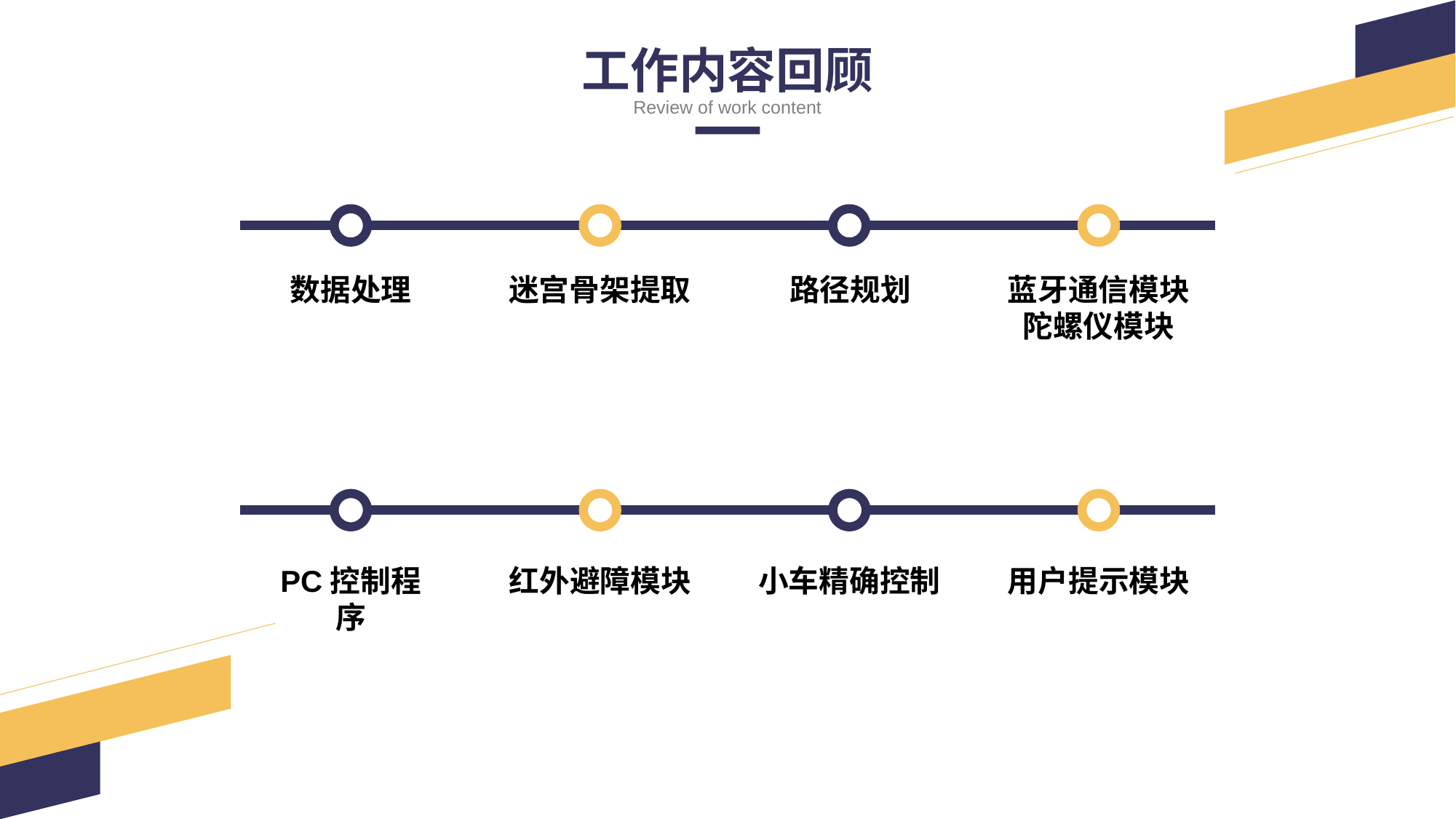

工作内容回顾

Review of work content

迷宫骨架提取
蓝牙通信模块
陀螺仪模块
数据处理
路径规划

红外避障模块
小车精确控制
用户提示模块
PC控制程序